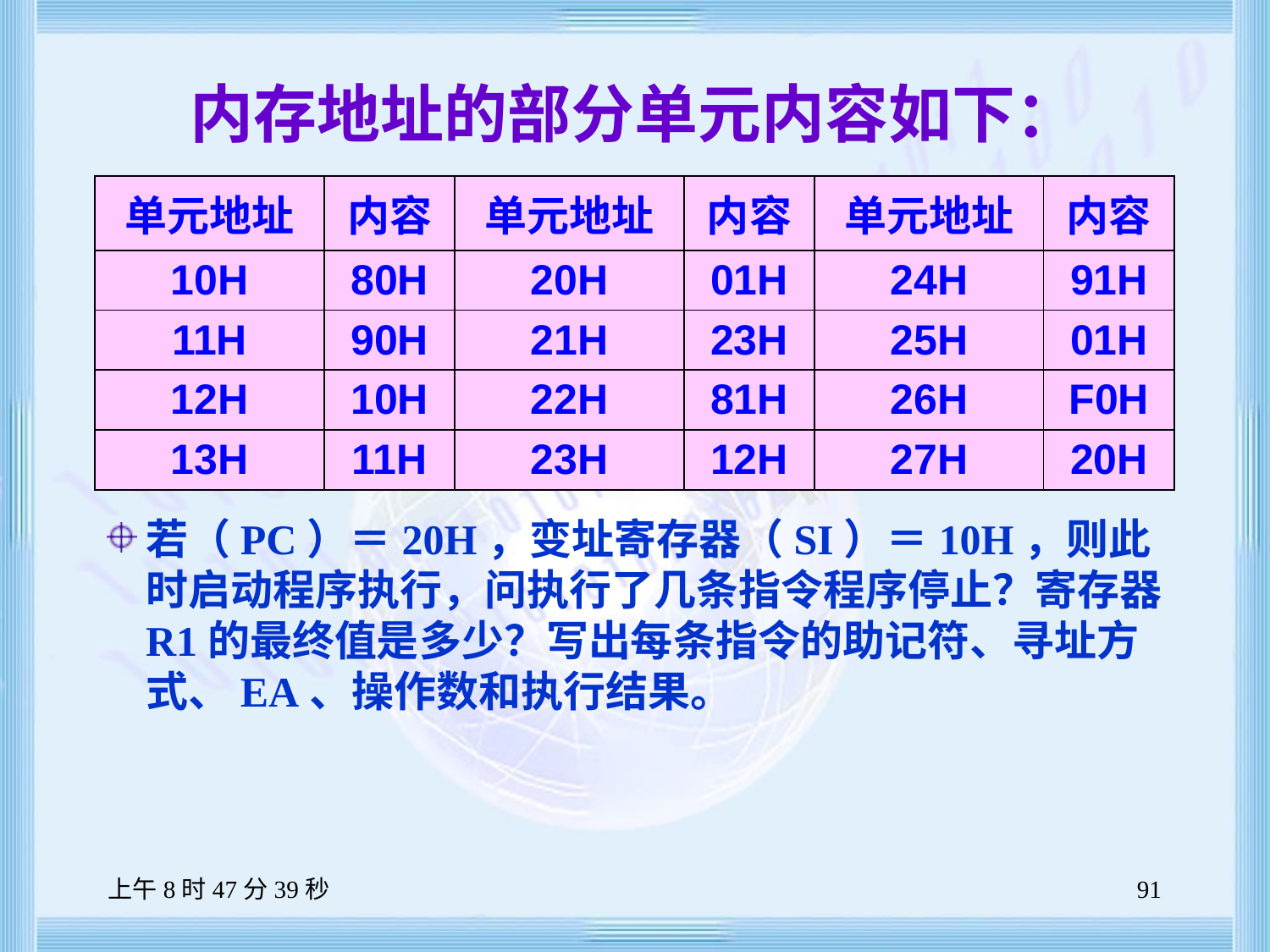

# 内存地址的部分单元内容如下：
| 单元地址 | 内容 | 单元地址 | 内容 | 单元地址 | 内容 |
| --- | --- | --- | --- | --- | --- |
| 10H | 80H | 20H | 01H | 24H | 91H |
| 11H | 90H | 21H | 23H | 25H | 01H |
| 12H | 10H | 22H | 81H | 26H | F0H |
| 13H | 11H | 23H | 12H | 27H | 20H |
若（PC）＝20H，变址寄存器（SI）＝10H，则此时启动程序执行，问执行了几条指令程序停止？寄存器R1的最终值是多少？写出每条指令的助记符、寻址方式、EA、操作数和执行结果。
上午8时47分39秒
91